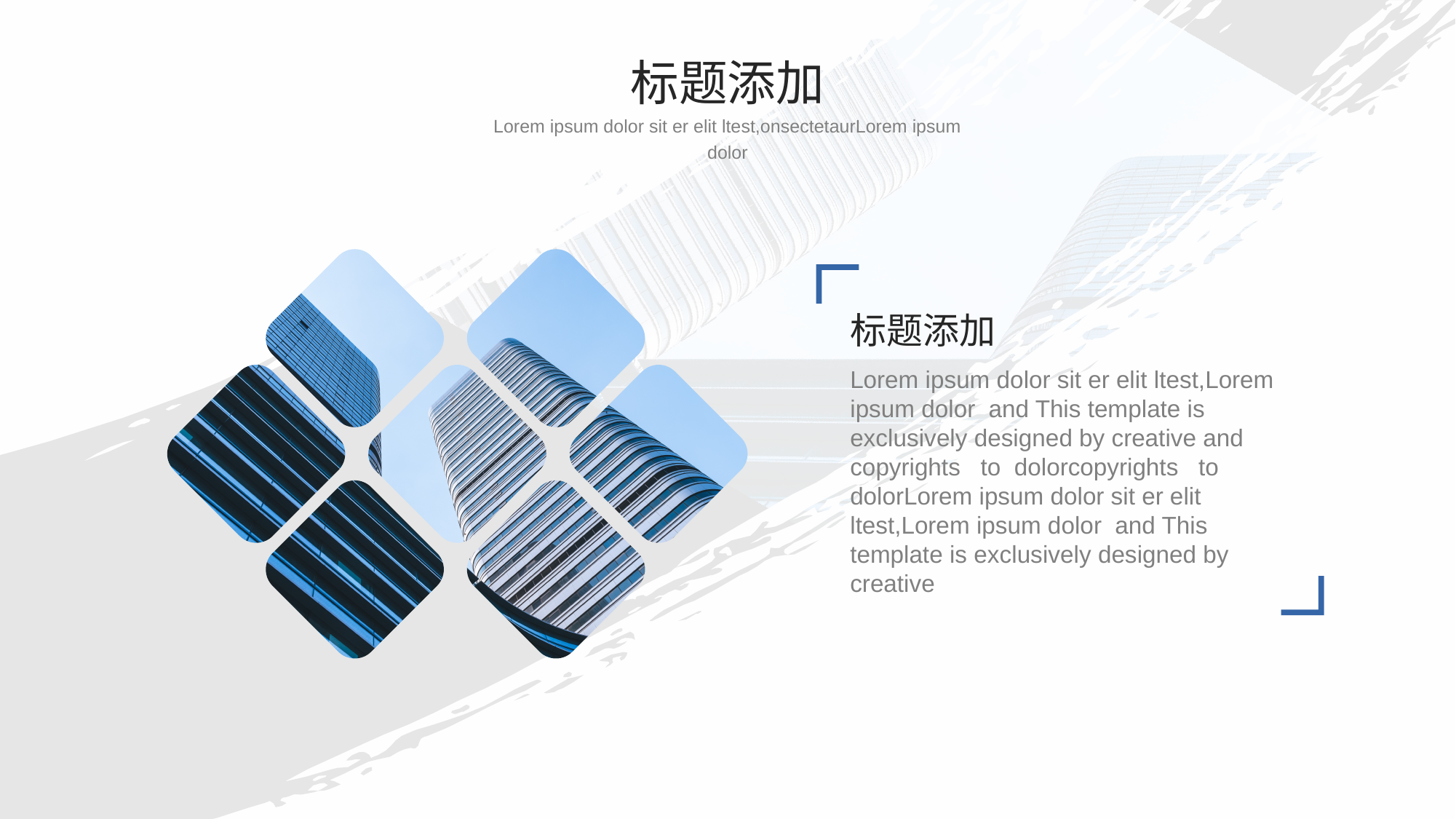

标题添加
Lorem ipsum dolor sit er elit ltest,onsectetaurLorem ipsum dolor

标题添加
Lorem ipsum dolor sit er elit ltest,Lorem ipsum dolor  and This template is exclusively designed by creative and copyrights   to  dolorcopyrights   to  dolorLorem ipsum dolor sit er elit ltest,Lorem ipsum dolor  and This template is exclusively designed by creative